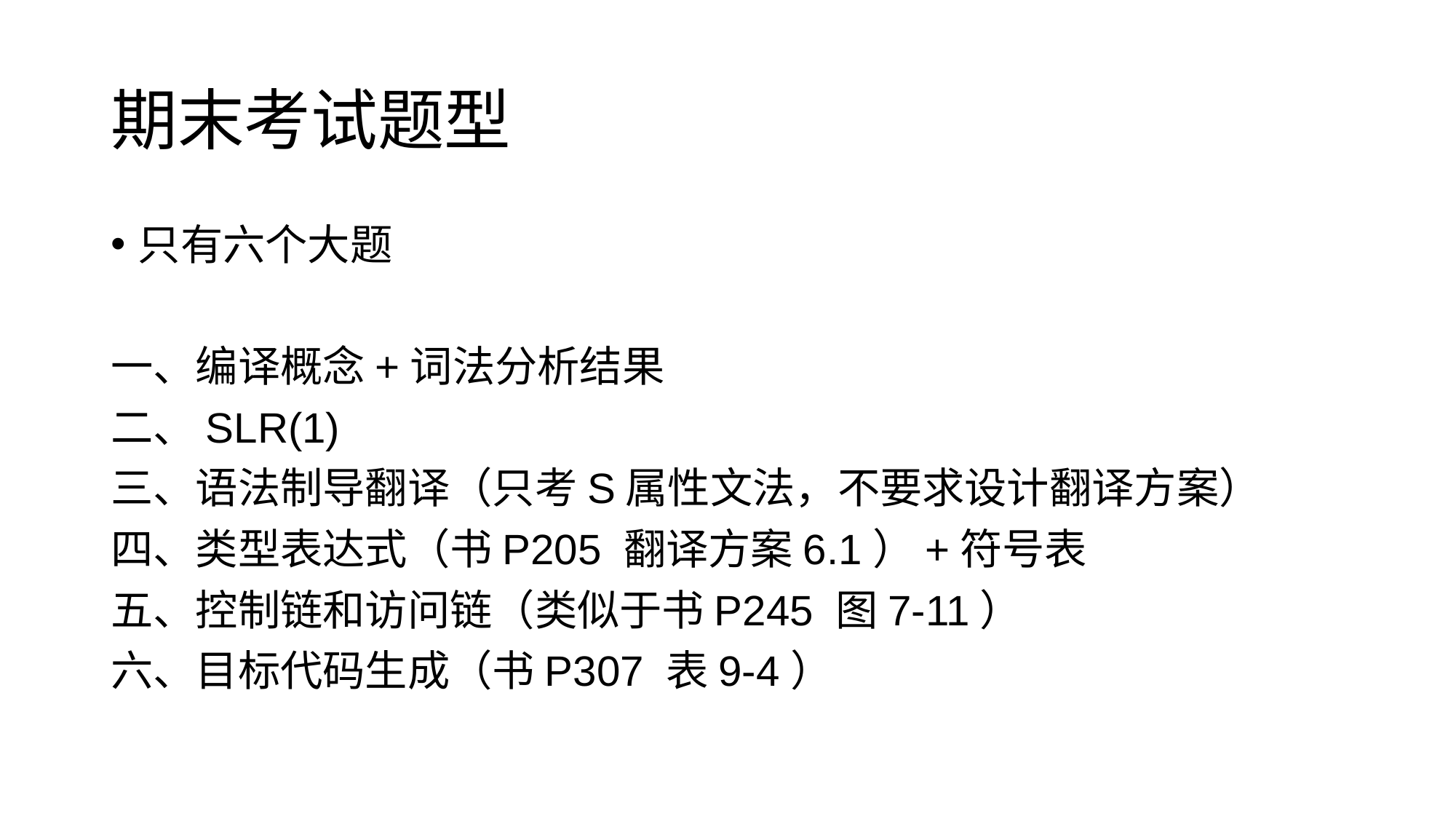

# 期末考试题型
只有六个大题

一、编译概念+词法分析结果
二、SLR(1)
三、语法制导翻译（只考S属性文法，不要求设计翻译方案）
四、类型表达式（书P205 翻译方案6.1）+符号表
五、控制链和访问链（类似于书P245 图7-11）
六、目标代码生成（书P307 表9-4）